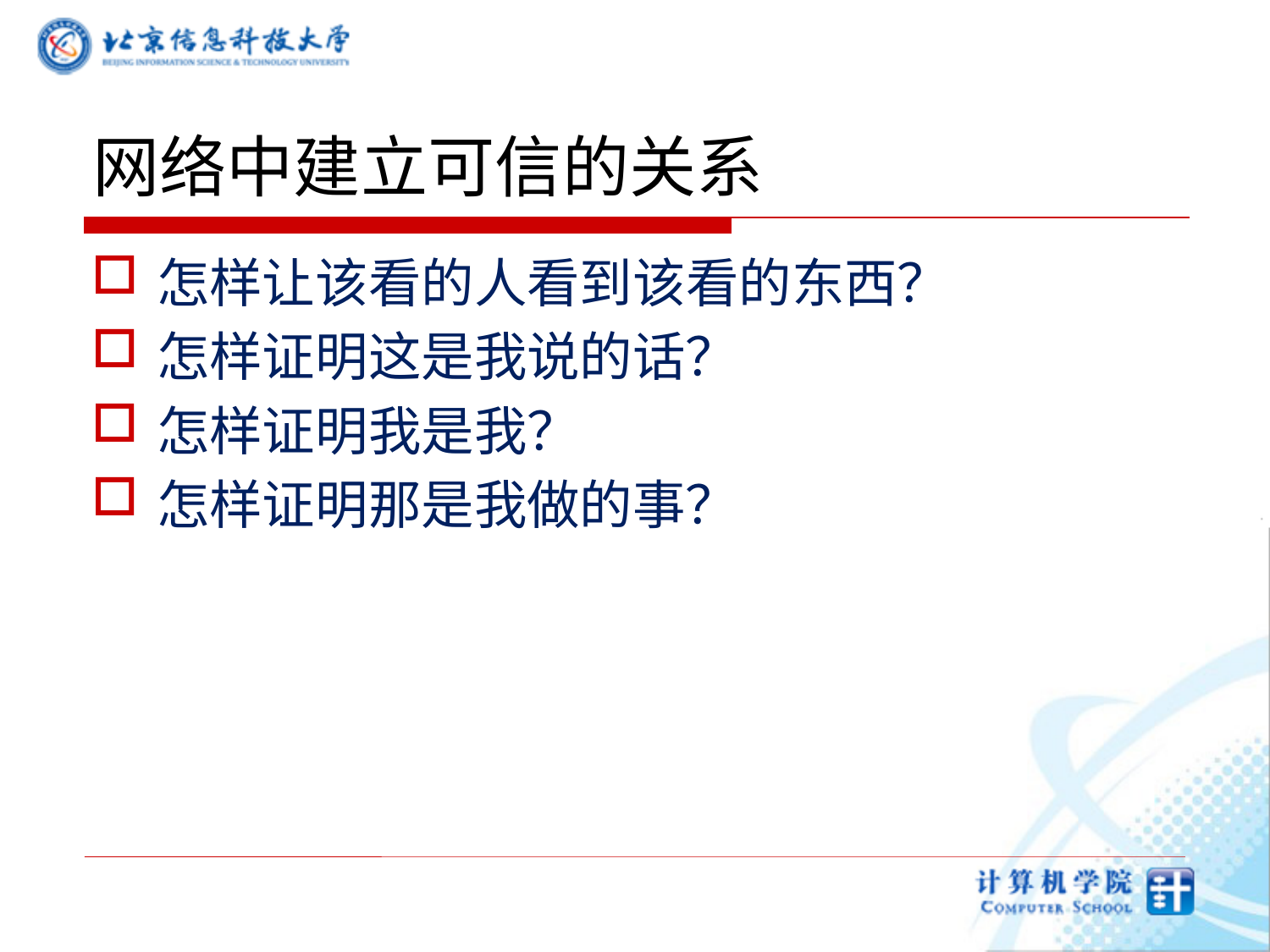

# 网络中建立可信的关系
怎样让该看的人看到该看的东西？
怎样证明这是我说的话？
怎样证明我是我？
怎样证明那是我做的事？